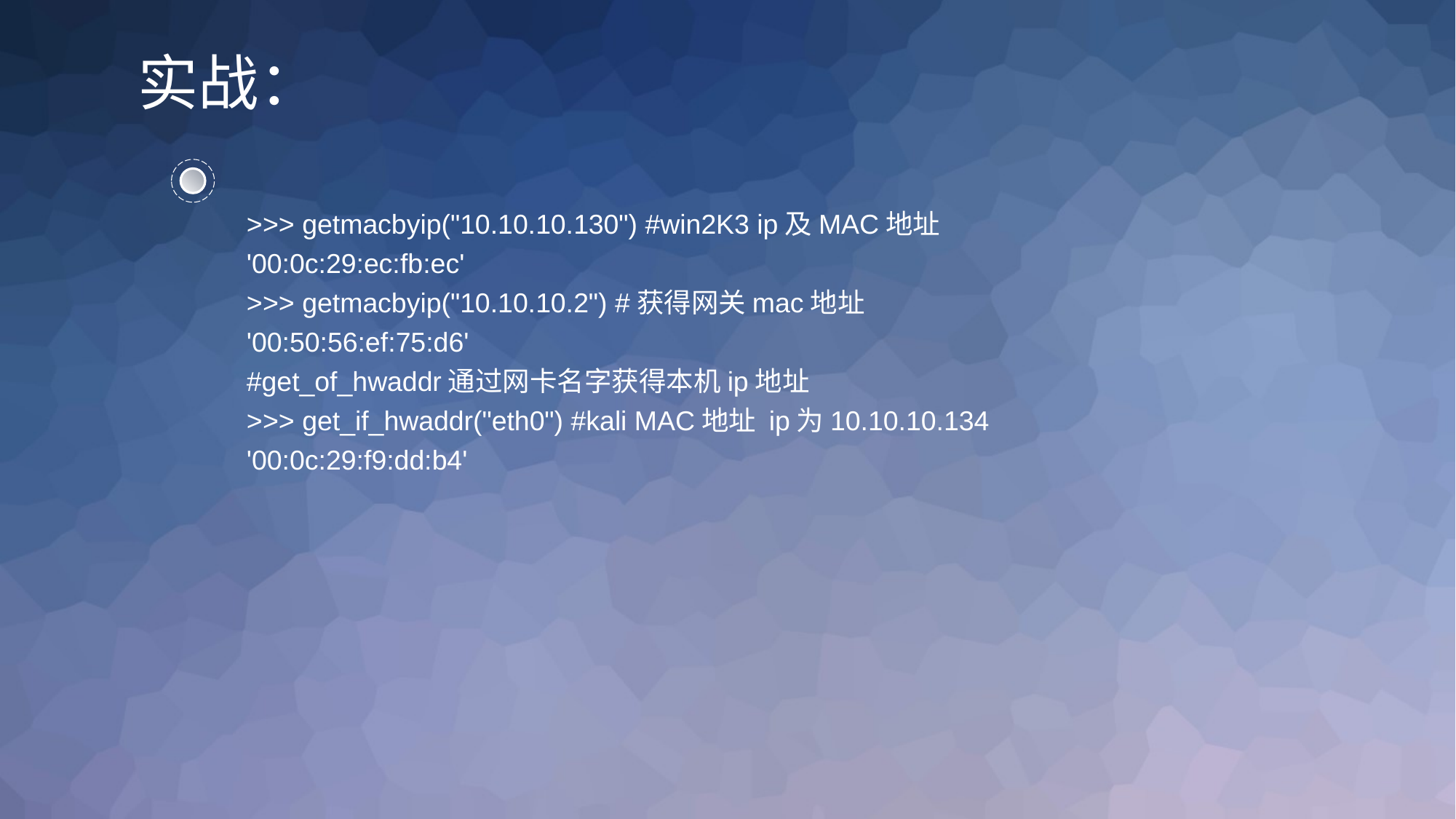

实战：

>>> getmacbyip("10.10.10.130") #win2K3 ip及MAC地址
'00:0c:29:ec:fb:ec'
>>> getmacbyip("10.10.10.2") #获得网关mac地址
'00:50:56:ef:75:d6'
#get_of_hwaddr通过网卡名字获得本机ip地址
>>> get_if_hwaddr("eth0") #kali MAC地址 ip为10.10.10.134
'00:0c:29:f9:dd:b4'